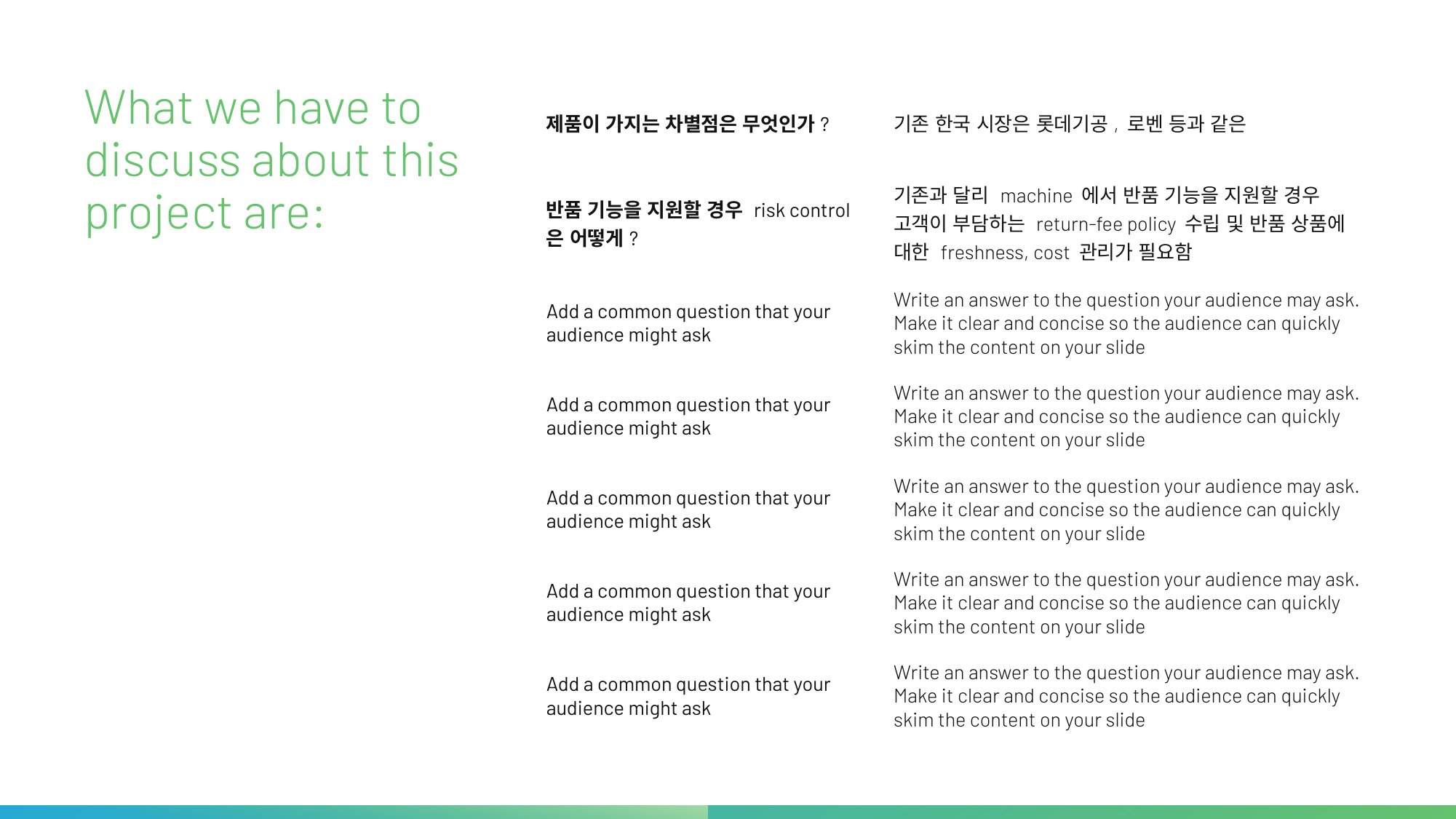

# What we have to discuss about this project are:
| 제품이 가지는 차별점은 무엇인가? | 기존 한국 시장은 롯데기공, 로벤 등과 같은 |
| --- | --- |
| 반품 기능을 지원할 경우 risk control 은 어떻게? | 기존과 달리 machine 에서 반품 기능을 지원할 경우 고객이 부담하는 return-fee policy 수립 및 반품 상품에 대한 freshness, cost 관리가 필요함 |
| Add a common question that your audience might ask | Write an answer to the question your audience may ask. Make it clear and concise so the audience can quickly skim the content on your slide |
| Add a common question that your audience might ask | Write an answer to the question your audience may ask. Make it clear and concise so the audience can quickly skim the content on your slide |
| Add a common question that your audience might ask | Write an answer to the question your audience may ask. Make it clear and concise so the audience can quickly skim the content on your slide |
| Add a common question that your audience might ask | Write an answer to the question your audience may ask. Make it clear and concise so the audience can quickly skim the content on your slide |
| Add a common question that your audience might ask | Write an answer to the question your audience may ask. Make it clear and concise so the audience can quickly skim the content on your slide |